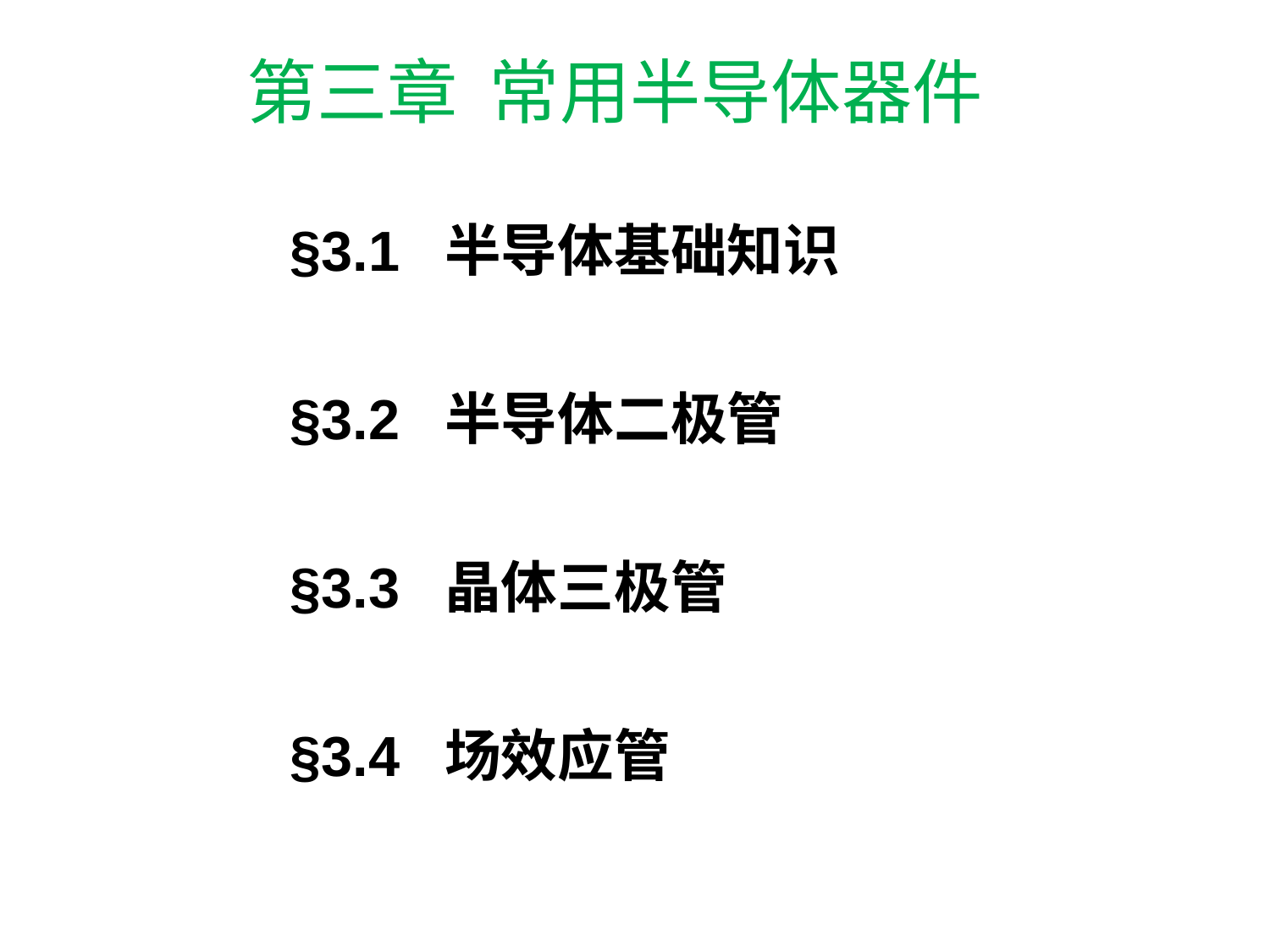

# 第三章  常用半导体器件
§3.1  半导体基础知识
§3.2  半导体二极管
§3.3  晶体三极管
§3.4  场效应管